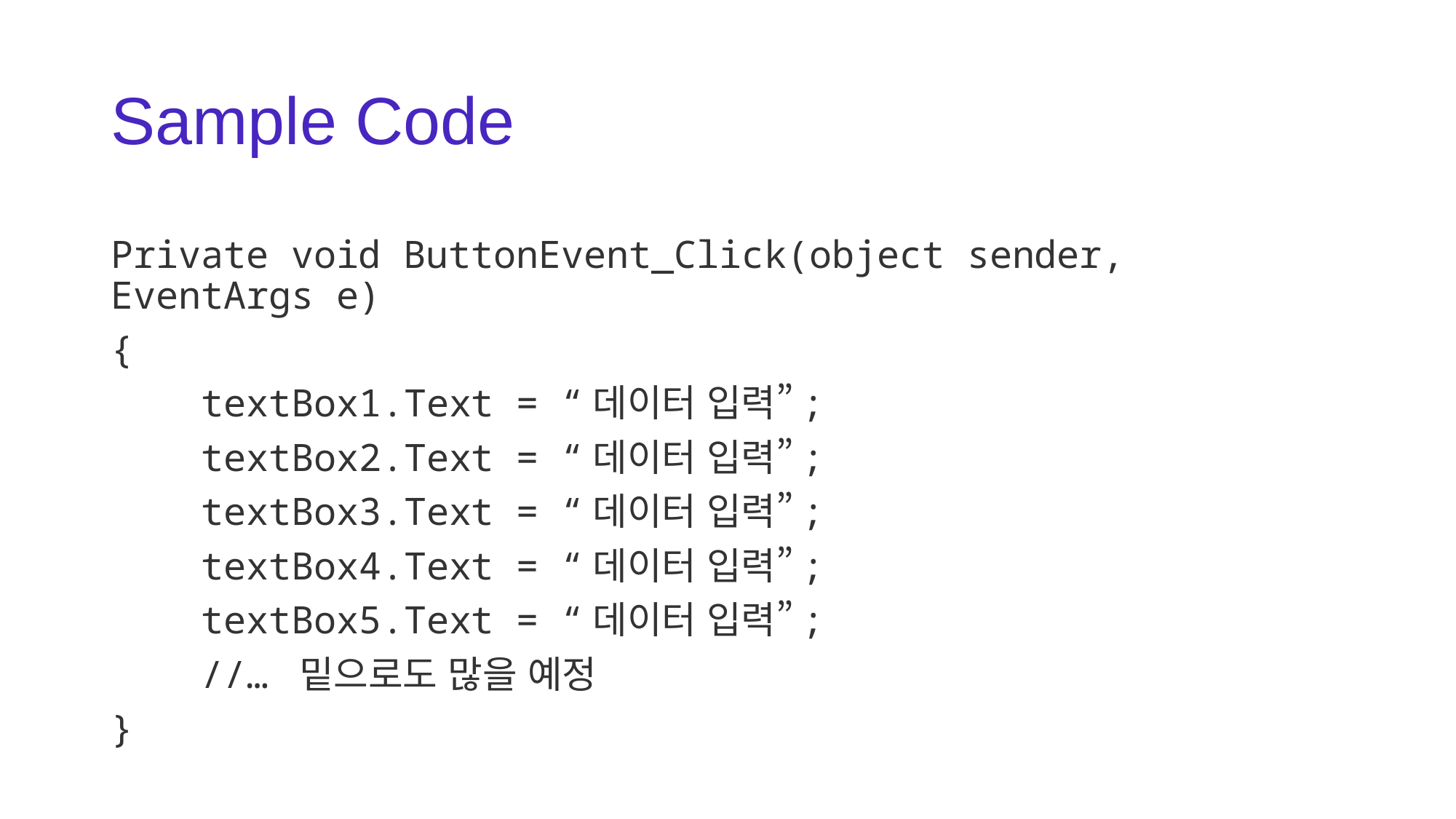

# Sample Code
Private void ButtonEvent_Click(object sender, EventArgs e)
{
    textBox1.Text = “데이터 입력”;
    textBox2.Text = “데이터 입력”;
    textBox3.Text = “데이터 입력”;
    textBox4.Text = “데이터 입력”;
    textBox5.Text = “데이터 입력”;
    //… 밑으로도 많을 예정
}